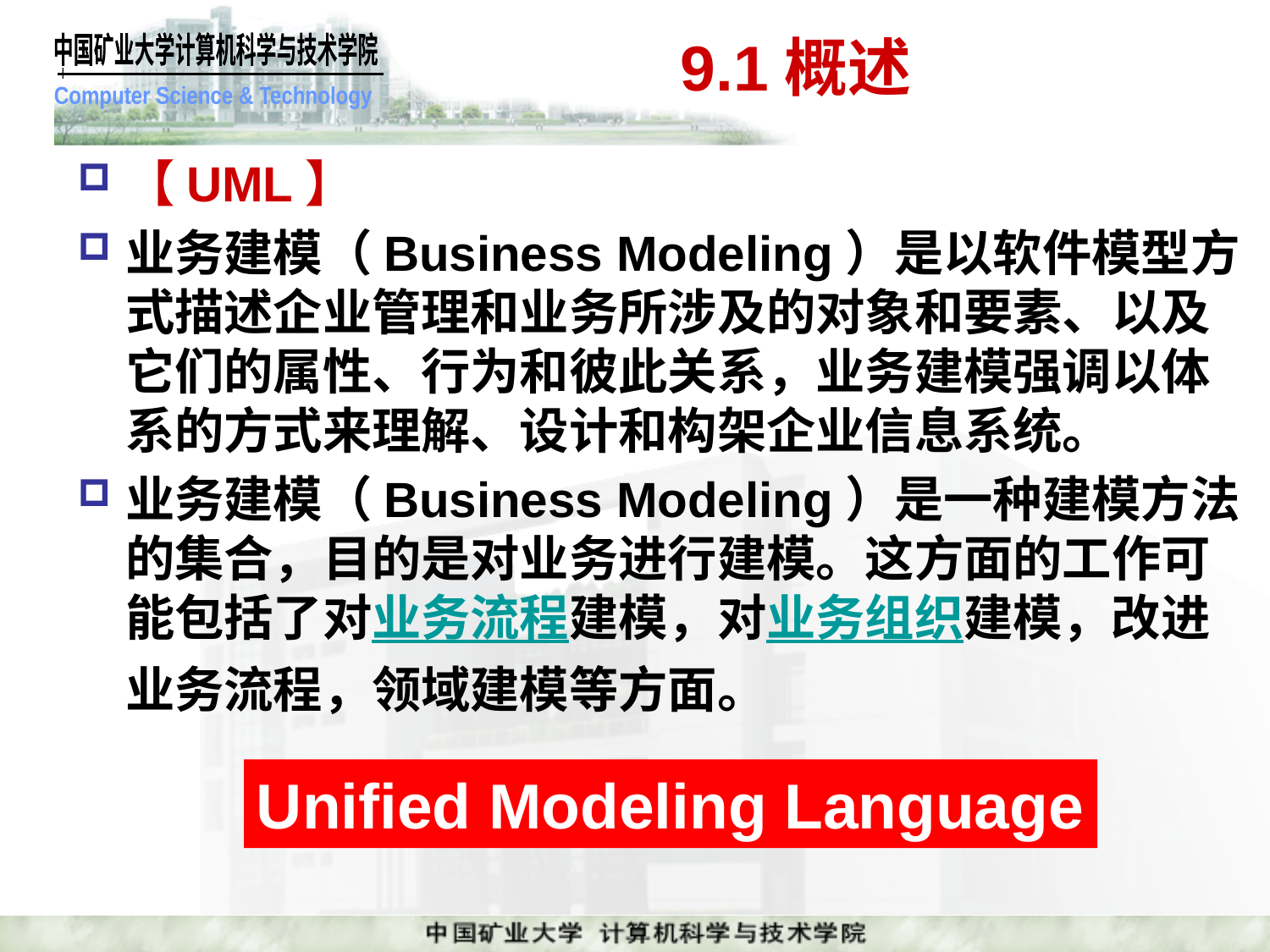

# 9.1概述
【UML】
业务建模（Business Modeling）是以软件模型方式描述企业管理和业务所涉及的对象和要素、以及它们的属性、行为和彼此关系，业务建模强调以体系的方式来理解、设计和构架企业信息系统。
业务建模（Business Modeling）是一种建模方法的集合，目的是对业务进行建模。这方面的工作可能包括了对业务流程建模，对业务组织建模，改进业务流程，领域建模等方面。

Unified Modeling Language
16